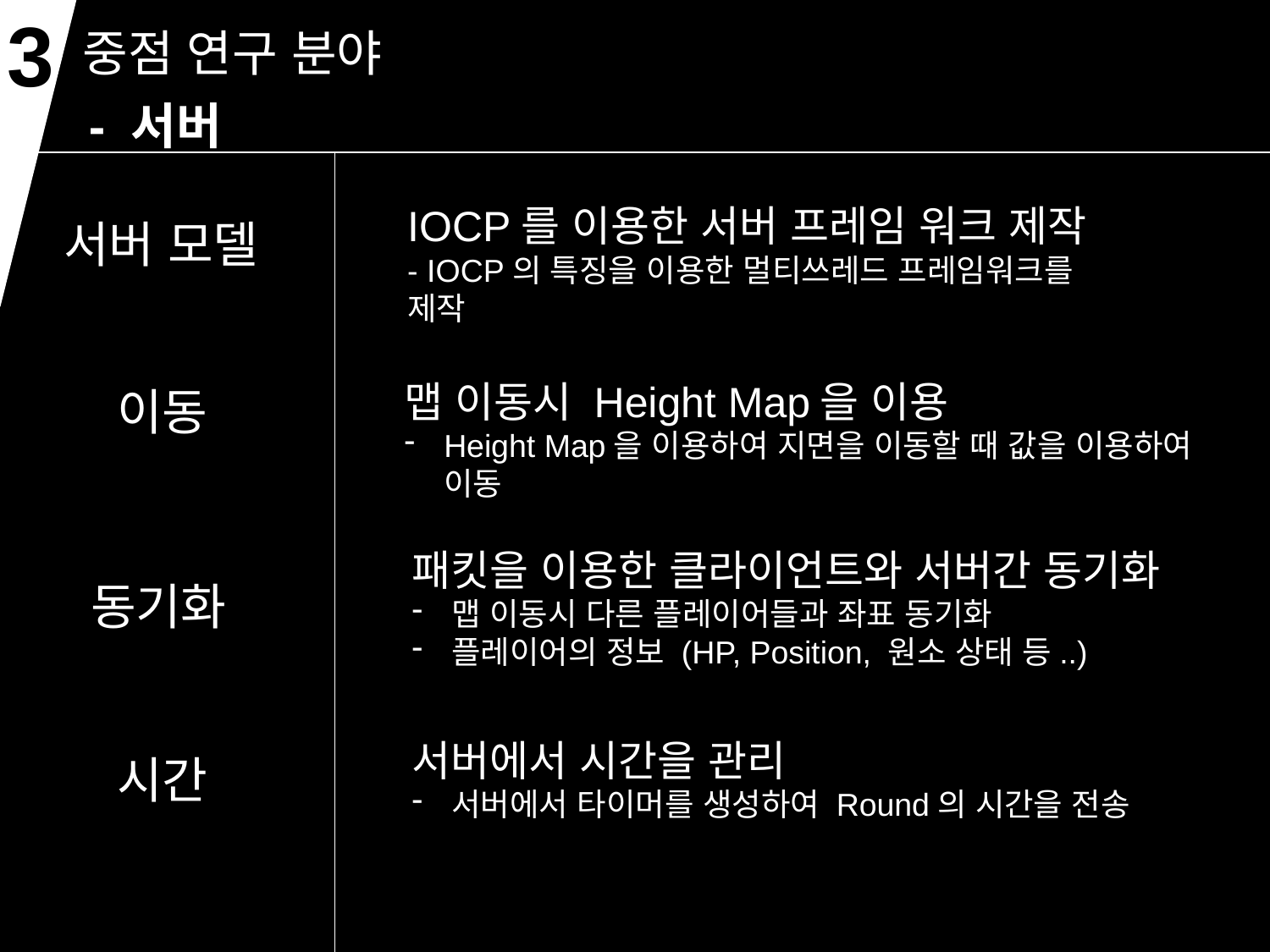

3
중점 연구 분야
- 서버

IOCP를 이용한 서버 프레임 워크 제작
- IOCP의 특징을 이용한 멀티쓰레드 프레임워크를 제작
서버 모델
맵 이동시 Height Map을 이용
Height Map을 이용하여 지면을 이동할 때 값을 이용하여 이동
이동
패킷을 이용한 클라이언트와 서버간 동기화
맵 이동시 다른 플레이어들과 좌표 동기화
플레이어의 정보 (HP, Position, 원소 상태 등..)
동기화
서버에서 시간을 관리
서버에서 타이머를 생성하여 Round의 시간을 전송
시간